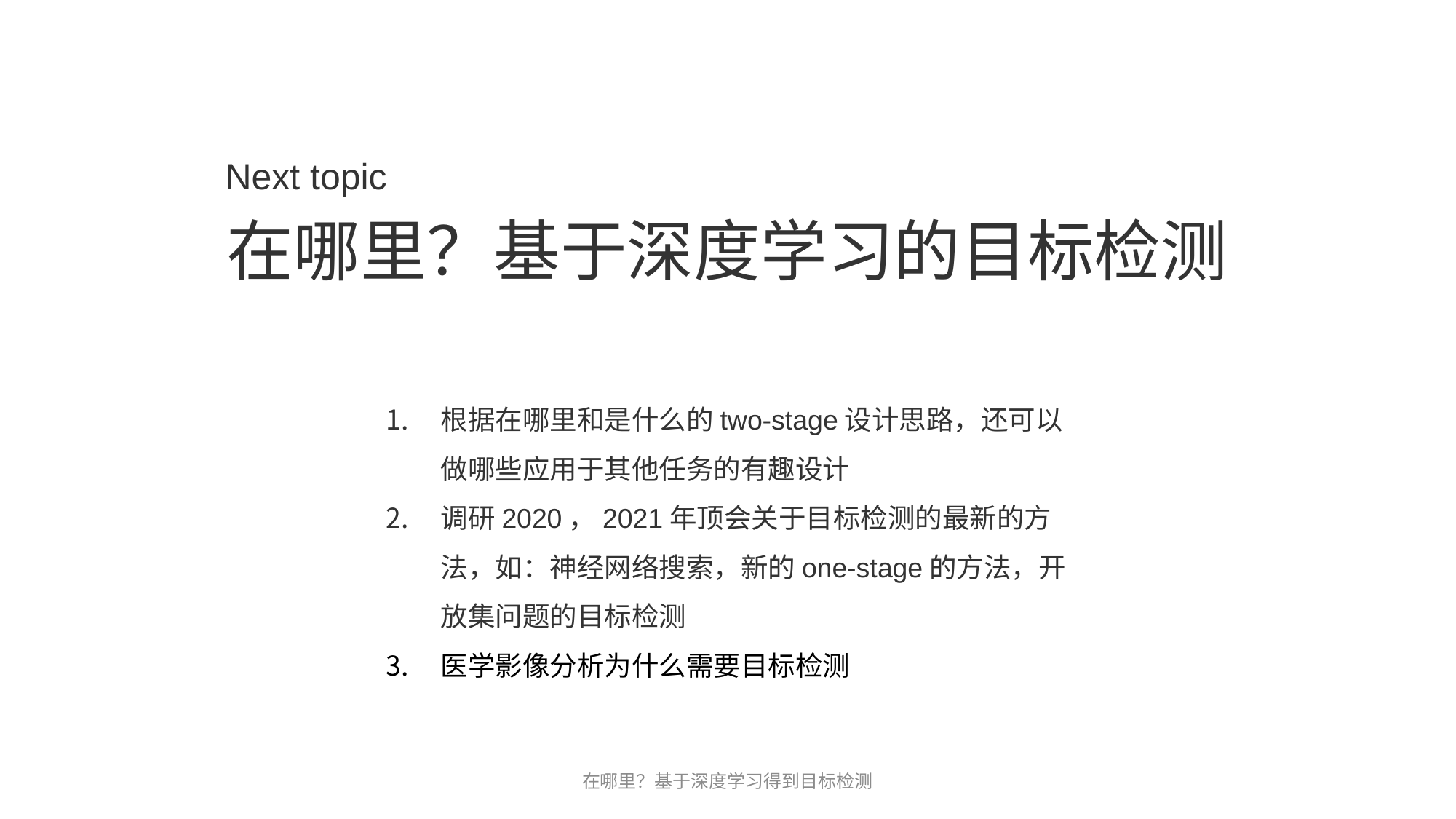

Next topic
在哪里？基于深度学习的目标检测

根据在哪里和是什么的two-stage设计思路，还可以做哪些应用于其他任务的有趣设计
调研2020，2021年顶会关于目标检测的最新的方法，如：神经网络搜索，新的one-stage的方法，开放集问题的目标检测
医学影像分析为什么需要目标检测
在哪里？基于深度学习得到目标检测